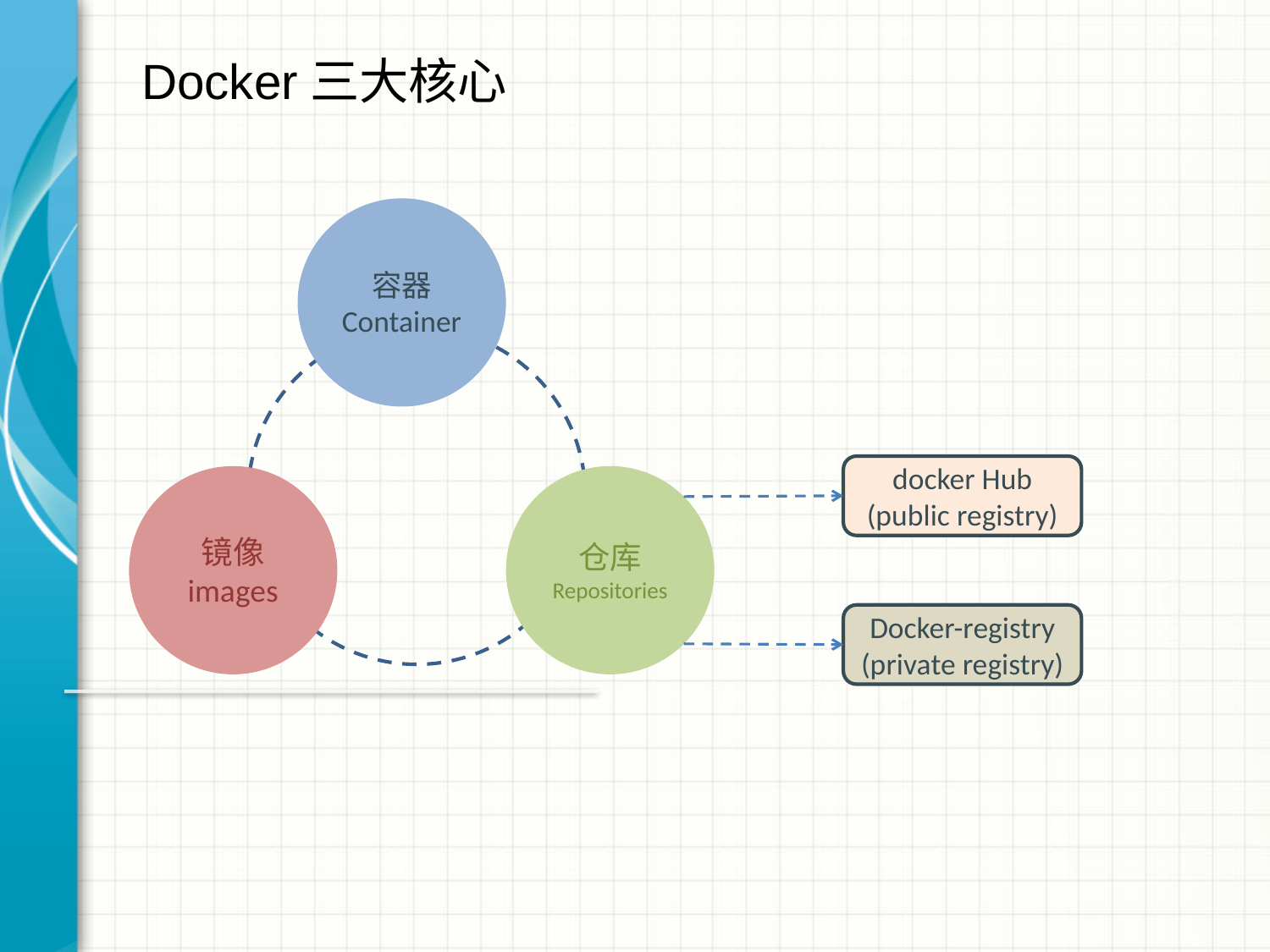

Docker三大核心
容器
Container

docker Hub
(public registry)
Docker-registry
(private registry)
镜像
images
仓库
Repositories